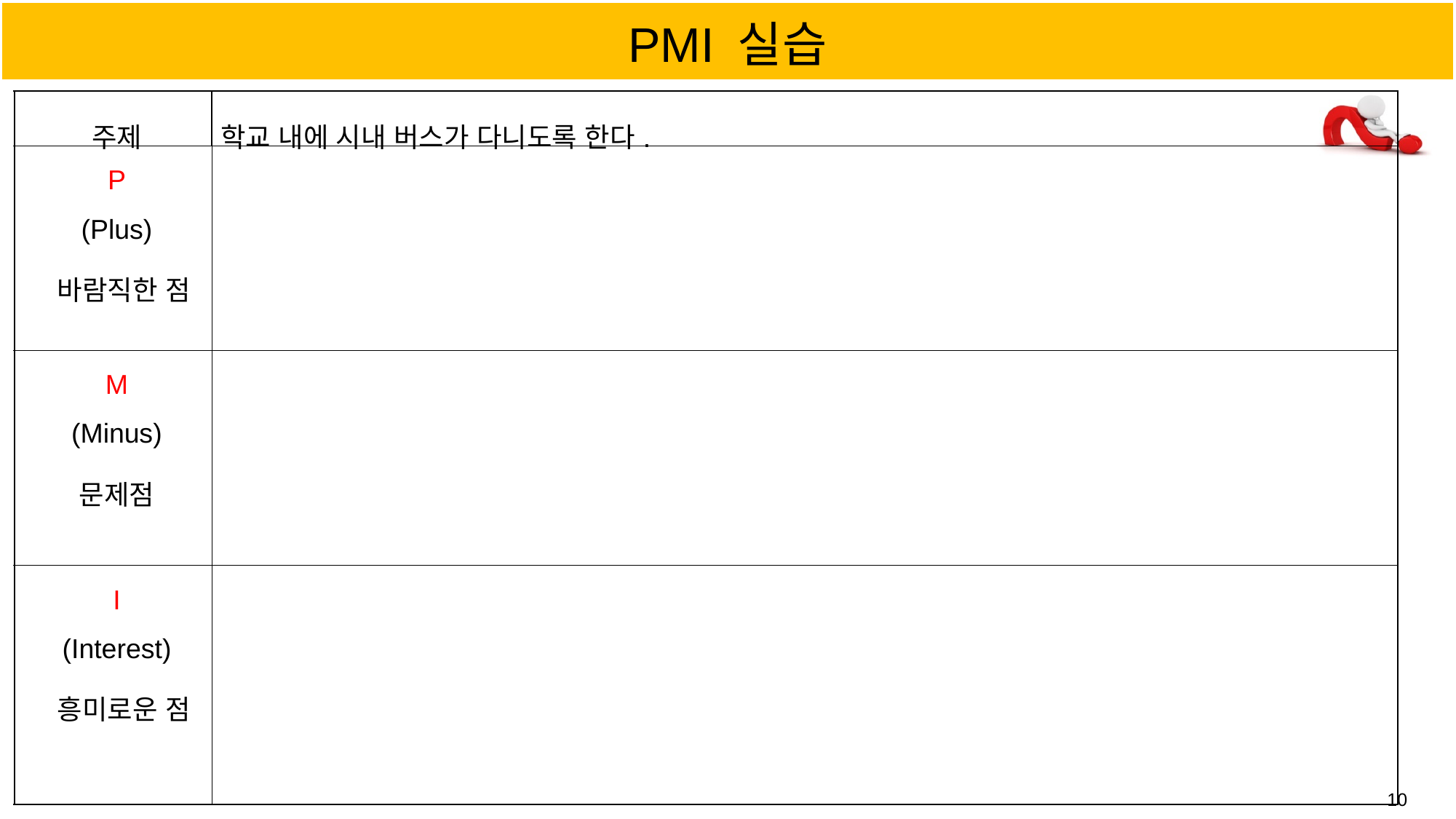

# PMI 실습

| 주제 | 학교 내에 시내 버스가 다니도록 한다. |
| --- | --- |
| P (Plus)  바람직한 점 |  |
| M (Minus) 문제점 |  |
| I (Interest)  흥미로운 점 |  |